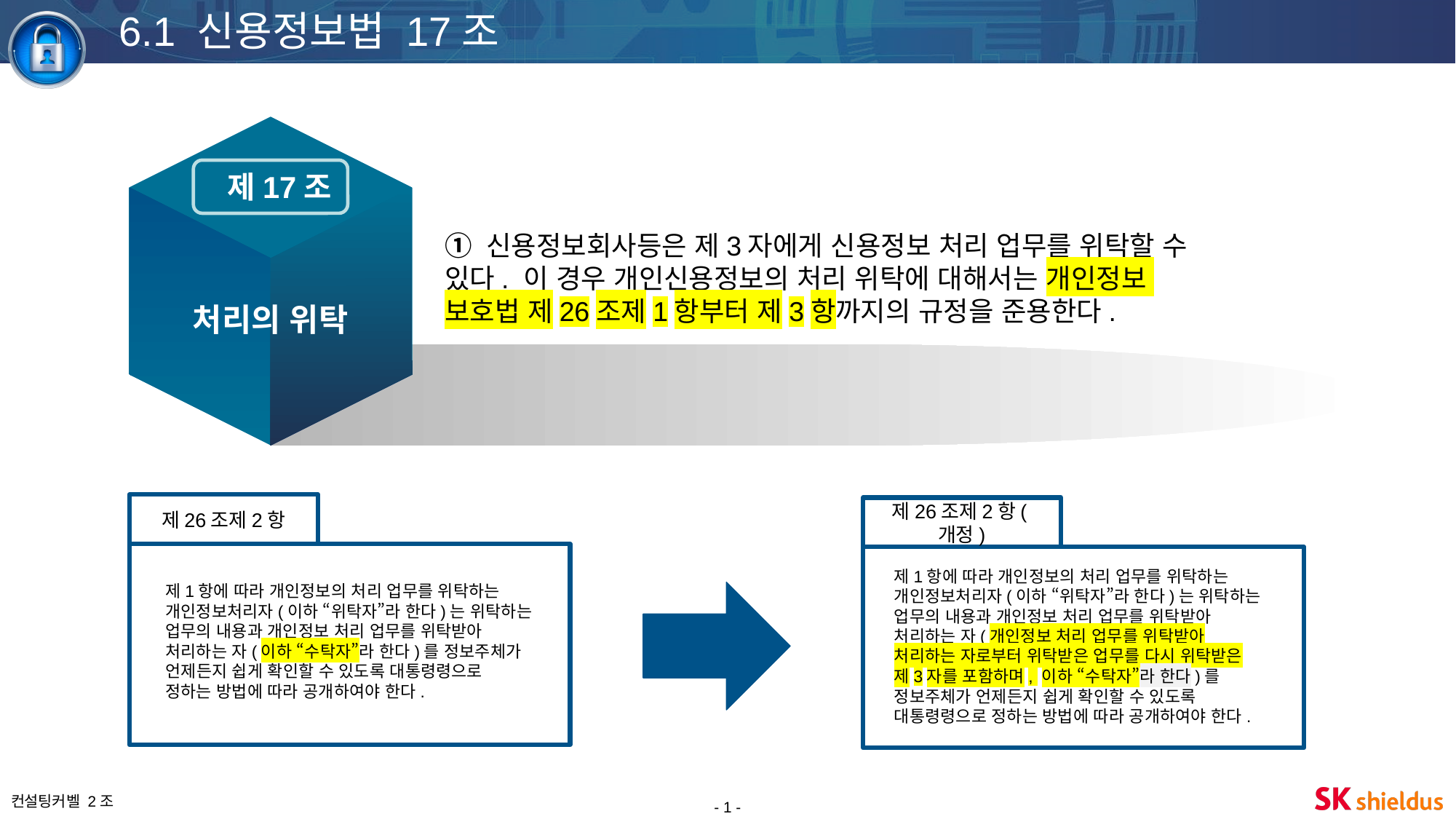

6.1 신용정보법 17조

제17조

① 신용정보회사등은 제3자에게 신용정보 처리 업무를 위탁할 수
있다. 이 경우 개인신용정보의 처리 위탁에 대해서는 개인정보
보호법 제26조제1항부터 제3항까지의 규정을 준용한다.

처리의 위탁

제26조제2항

제26조제2항(개정)

제1항에 따라 개인정보의 처리 업무를 위탁하는 개인정보처리자(이하 “위탁자”라 한다)는 위탁하는 업무의 내용과 개인정보 처리 업무를 위탁받아 처리하는 자(개인정보 처리 업무를 위탁받아 처리하는 자로부터 위탁받은 업무를 다시 위탁받은 제3자를 포함하며, 이하 “수탁자”라 한다)를 정보주체가 언제든지 쉽게 확인할 수 있도록 대통령령으로 정하는 방법에 따라 공개하여야 한다.
제1항에 따라 개인정보의 처리 업무를 위탁하는 개인정보처리자(이하 “위탁자”라 한다)는 위탁하는 업무의 내용과 개인정보 처리 업무를 위탁받아 처리하는 자(이하 “수탁자”라 한다)를 정보주체가 언제든지 쉽게 확인할 수 있도록 대통령령으로 정하는 방법에 따라 공개하여야 한다.

- 1 -